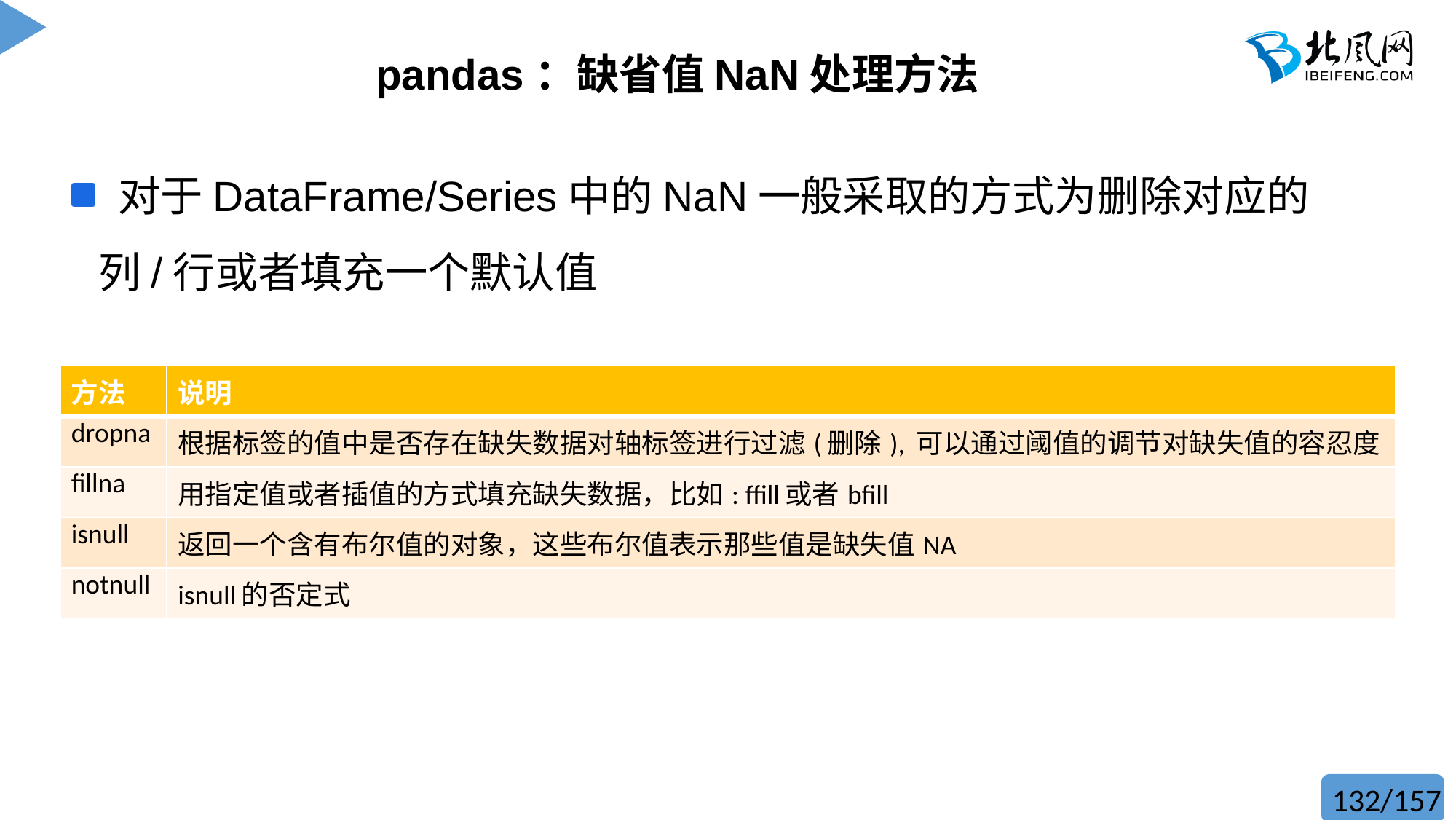

# pandas：缺省值NaN处理方法
 对于DataFrame/Series中的NaN一般采取的方式为删除对应的列/行或者填充一个默认值
| 方法 | 说明 |
| --- | --- |
| dropna | 根据标签的值中是否存在缺失数据对轴标签进行过滤(删除), 可以通过阈值的调节对缺失值的容忍度 |
| fillna | 用指定值或者插值的方式填充缺失数据，比如: ffill或者bfill |
| isnull | 返回一个含有布尔值的对象，这些布尔值表示那些值是缺失值NA |
| notnull | isnull的否定式 |